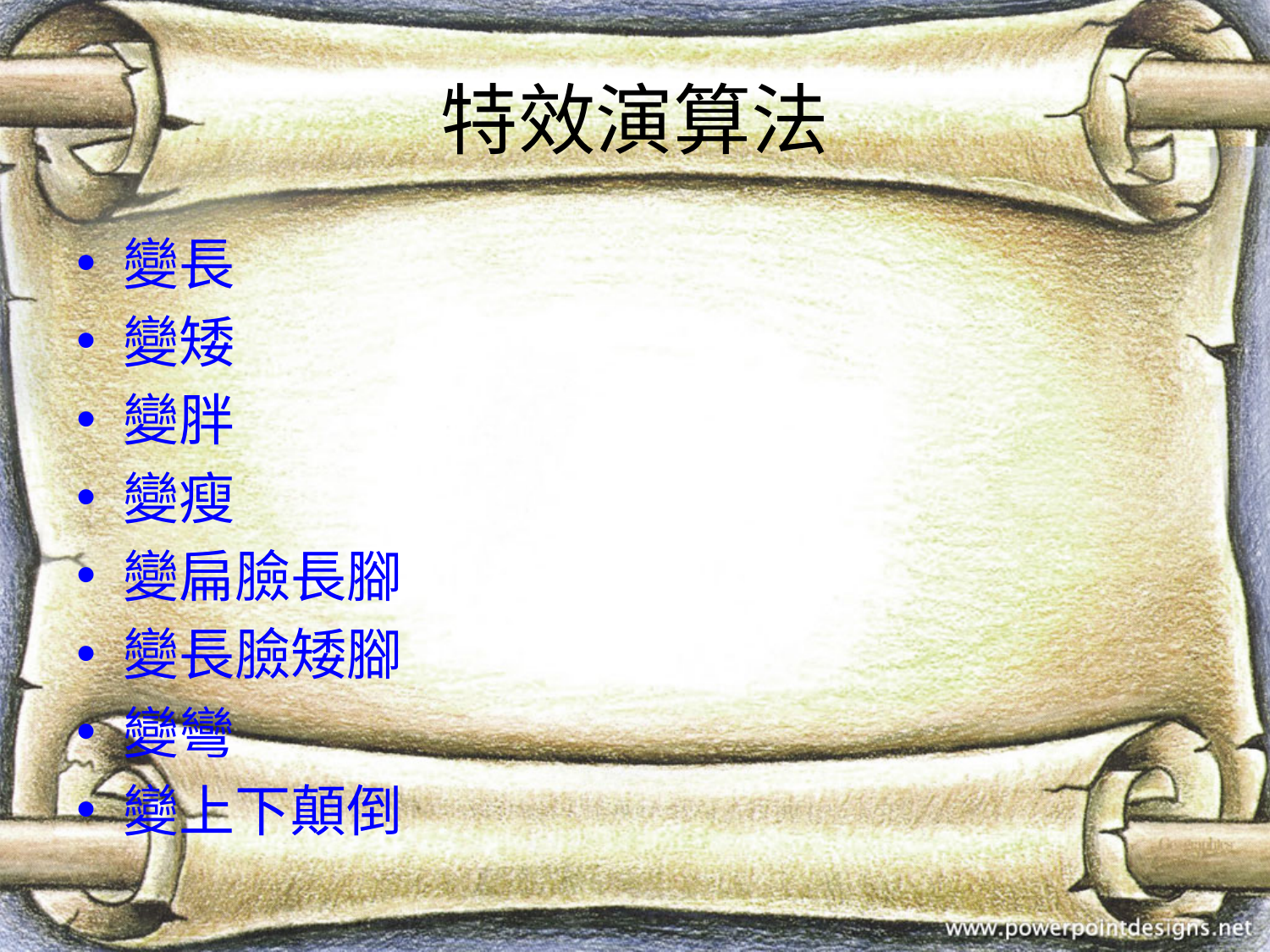

# 特效演算法
變長
變矮
變胖
變瘦
變扁臉長腳
變長臉矮腳
變彎
變上下顛倒